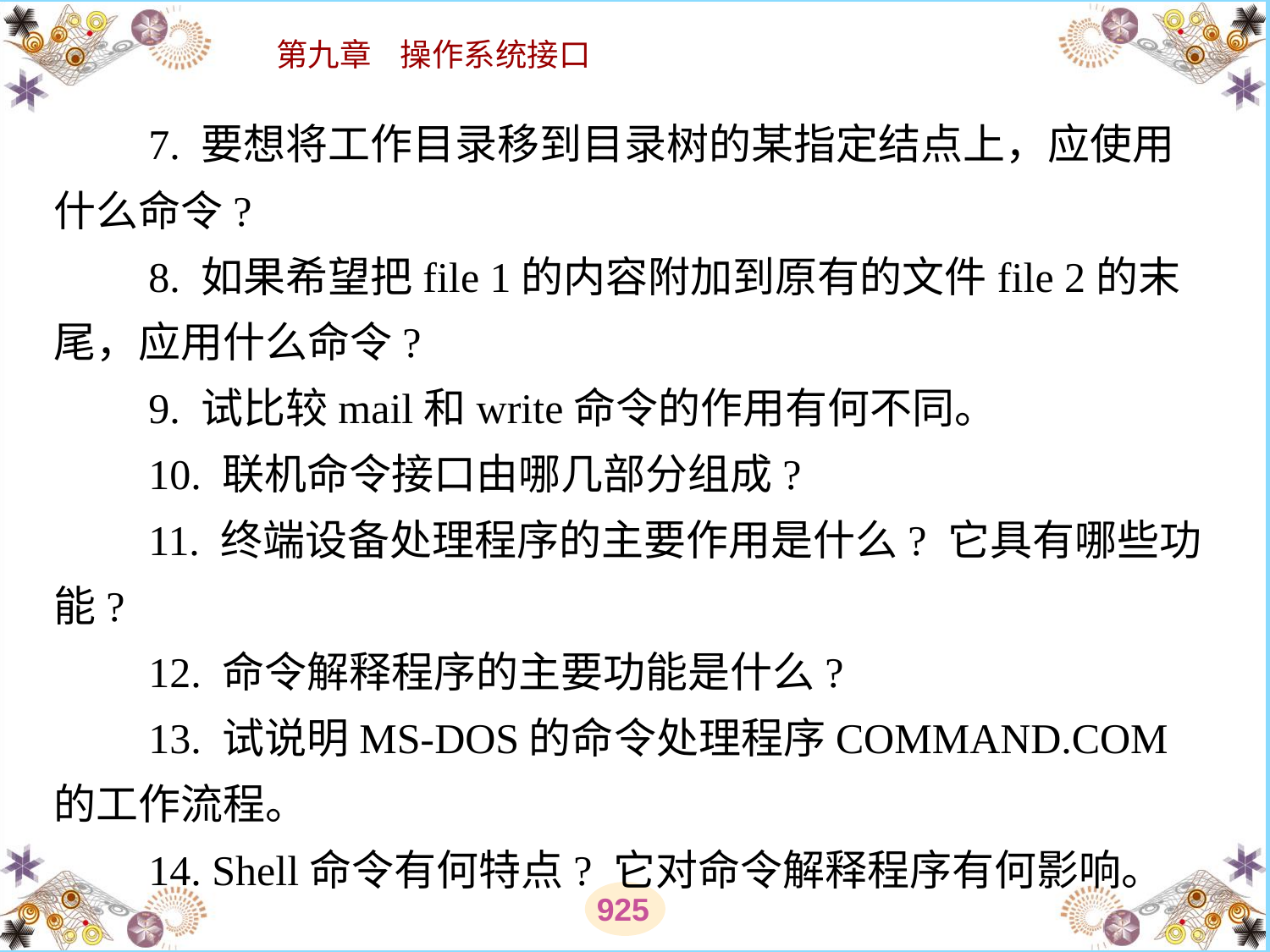

# 7. 要想将工作目录移到目录树的某指定结点上，应使用什么命令? 　　8. 如果希望把file 1的内容附加到原有的文件file 2的末尾，应用什么命令? 　　9. 试比较mail和write命令的作用有何不同。 　　10. 联机命令接口由哪几部分组成? 　　11. 终端设备处理程序的主要作用是什么? 它具有哪些功能? 　　12. 命令解释程序的主要功能是什么? 　　13. 试说明MS-DOS的命令处理程序COMMAND.COM的工作流程。 　　14. Shell命令有何特点? 它对命令解释程序有何影响。